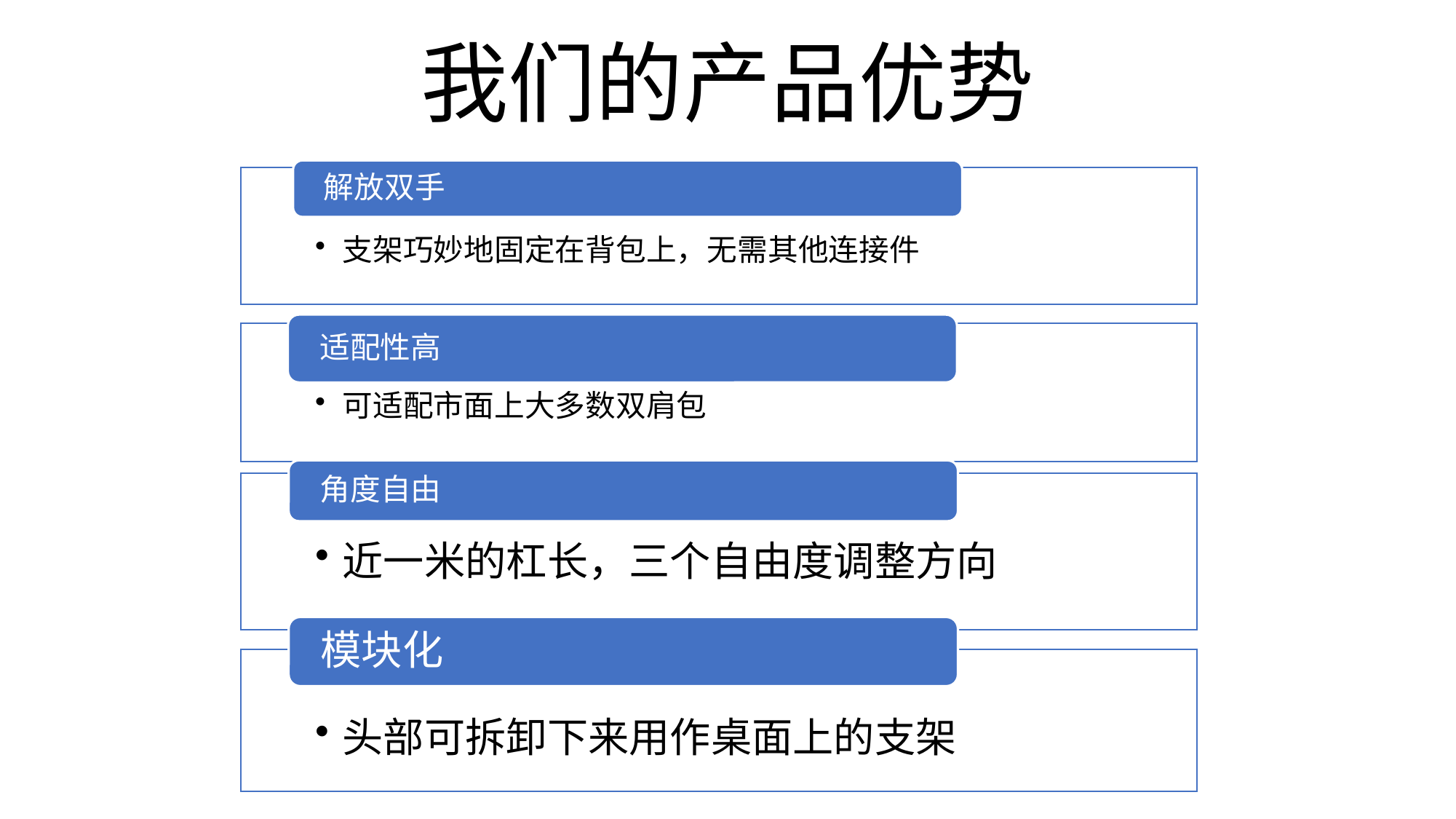

我们的产品优势
支架巧妙地固定在背包上，无需其他连接件
解放双手
可适配市面上大多数双肩包
适配性高
近一米的杠长，三个自由度调整方向
角度自由
头部可拆卸下来用作桌面上的支架
模块化